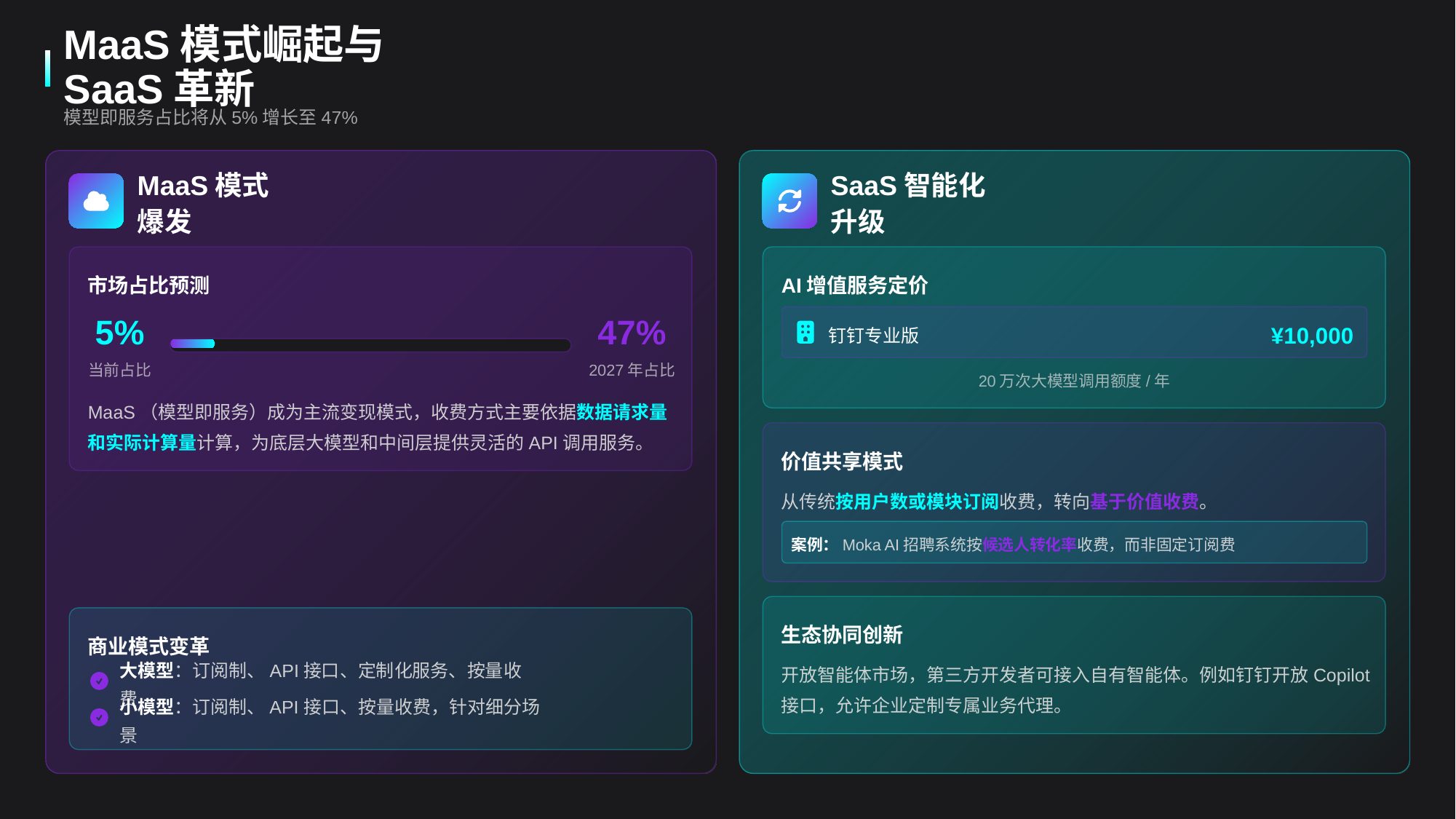

MaaS模式崛起与SaaS革新

模型即服务占比将从5%增长至47%

MaaS模式爆发
SaaS智能化升级

市场占比预测
AI增值服务定价

5%
47%
¥10,000
钉钉专业版

当前占比
2027年占比
20万次大模型调用额度/年
MaaS（模型即服务）成为主流变现模式，收费方式主要依据数据请求量和实际计算量计算，为底层大模型和中间层提供灵活的API调用服务。

价值共享模式
从传统按用户数或模块订阅收费，转向基于价值收费。

案例：Moka AI招聘系统按候选人转化率收费，而非固定订阅费

生态协同创新
商业模式变革
开放智能体市场，第三方开发者可接入自有智能体。例如钉钉开放Copilot接口，允许企业定制专属业务代理。
大模型：订阅制、API接口、定制化服务、按量收费

小模型：订阅制、API接口、按量收费，针对细分场景